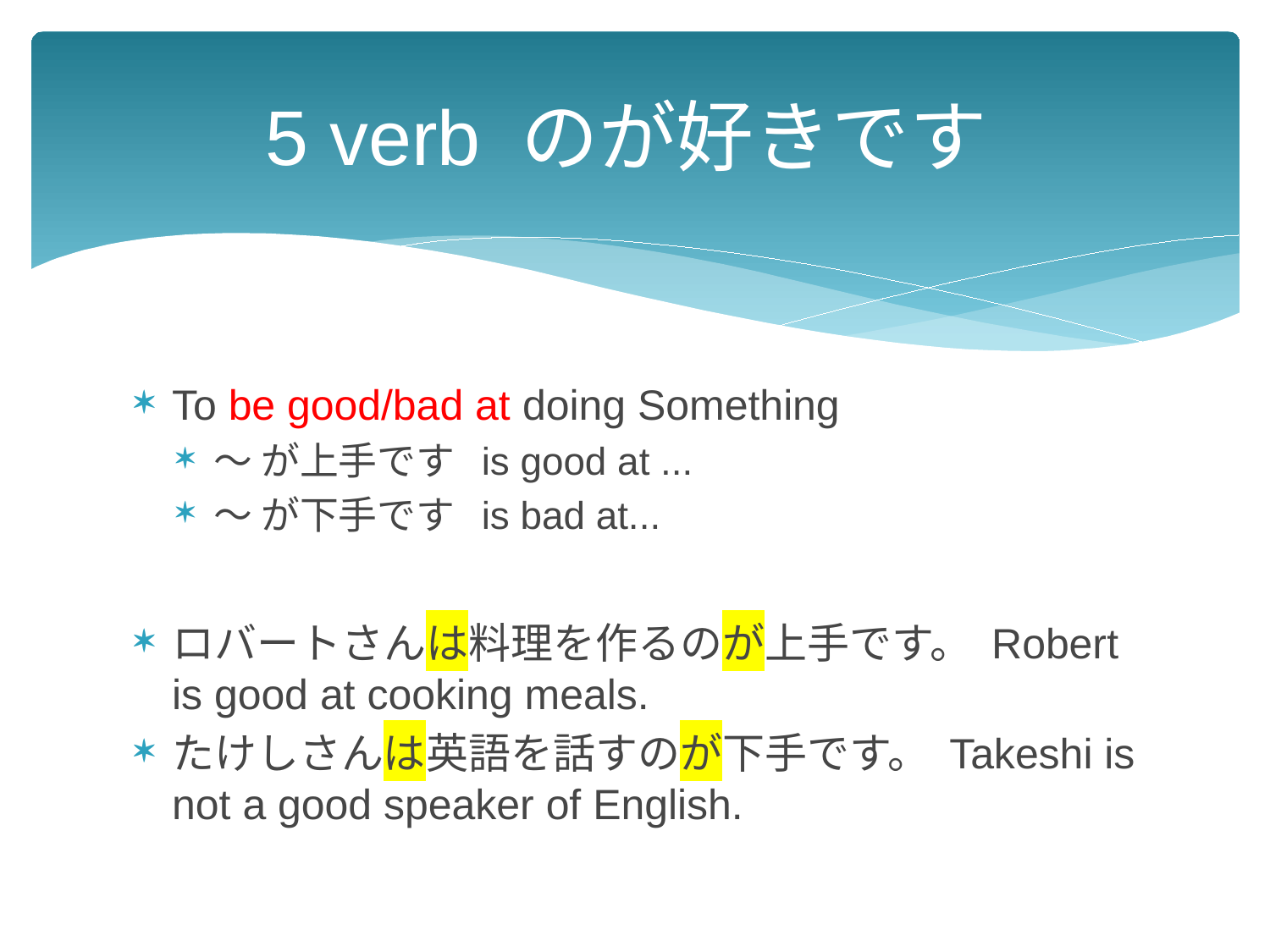

# 5 verb のが好きです
To be good/bad at doing Something
〜 が上手です  is good at ...
〜 が下手です  is bad at...

ロバートさんは料理を作るのが上手です。 Robert is good at cooking meals.
たけしさんは英語を話すのが下手です。 Takeshi is not a good speaker of English.